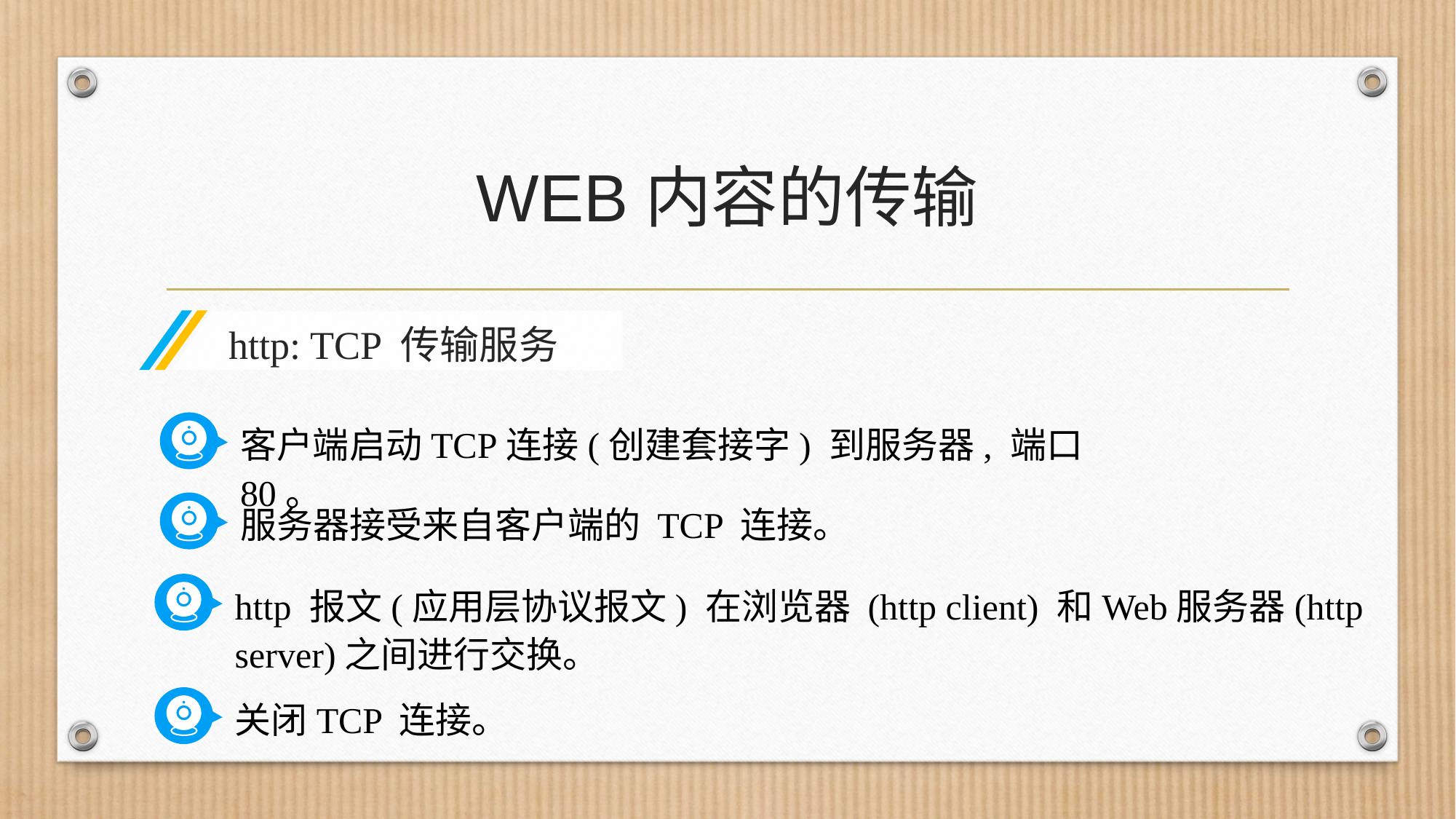

# WEB内容的传输

http: TCP 传输服务

客户端启动TCP连接(创建套接字) 到服务器, 端口 80。

服务器接受来自客户端的 TCP 连接。

http 报文(应用层协议报文) 在浏览器 (http client) 和Web服务器(http server)之间进行交换。

关闭TCP 连接。